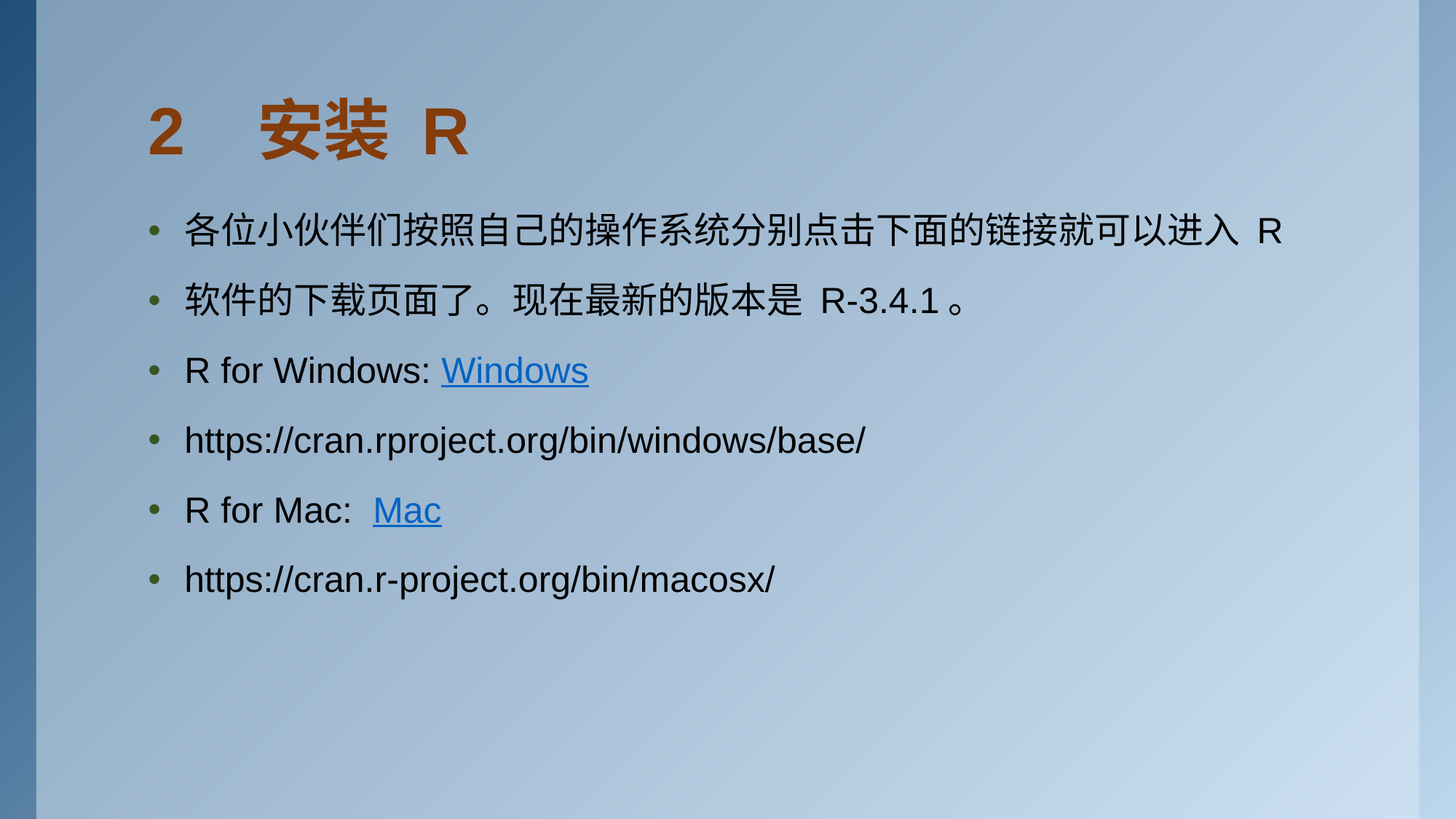

# 2	安装 R
各位小伙伴们按照自己的操作系统分别点击下面的链接就可以进入 R
软件的下载页面了。现在最新的版本是 R-3.4.1。
R for Windows: Windows
https://cran.rproject.org/bin/windows/base/
R for Mac:  Mac
https://cran.r-project.org/bin/macosx/